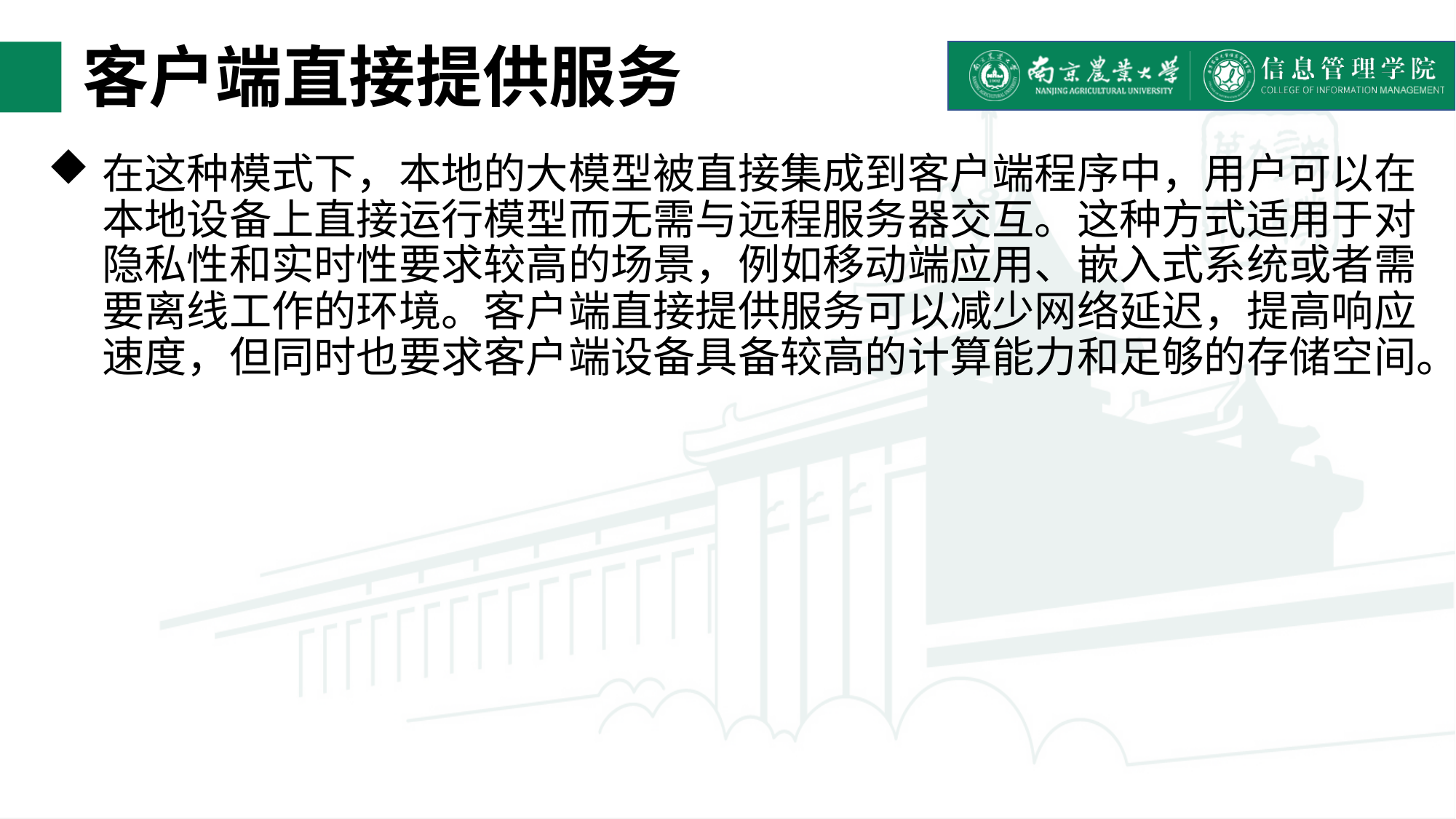

# 客户端直接提供服务
在这种模式下，本地的大模型被直接集成到客户端程序中，用户可以在本地设备上直接运行模型而无需与远程服务器交互。这种方式适用于对隐私性和实时性要求较高的场景，例如移动端应用、嵌入式系统或者需要离线工作的环境。客户端直接提供服务可以减少网络延迟，提高响应速度，但同时也要求客户端设备具备较高的计算能力和足够的存储空间。